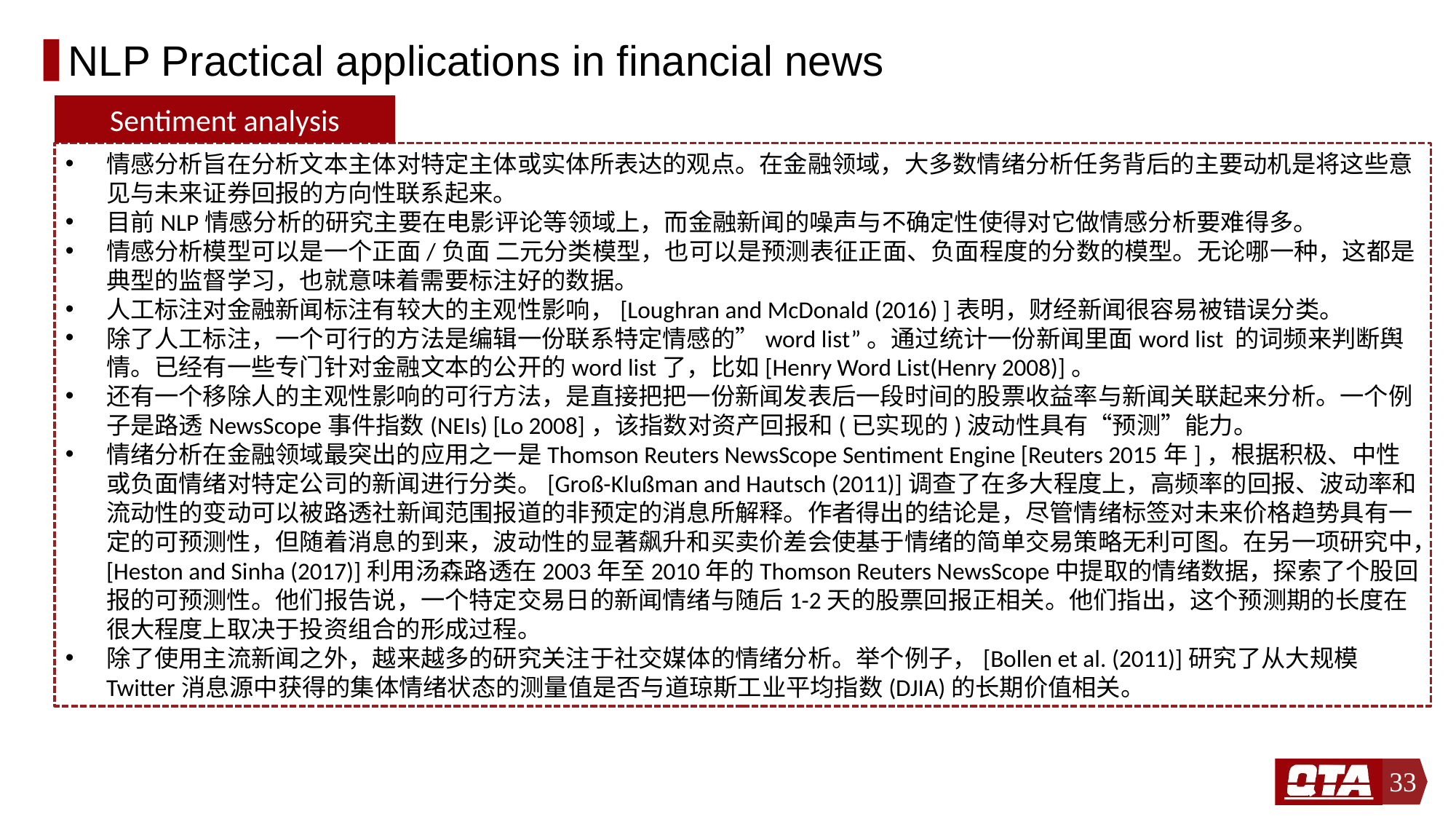

# NLP Practical applications in financial news
Sentiment analysis
情感分析旨在分析文本主体对特定主体或实体所表达的观点。在金融领域，大多数情绪分析任务背后的主要动机是将这些意见与未来证券回报的方向性联系起来。
目前NLP情感分析的研究主要在电影评论等领域上，而金融新闻的噪声与不确定性使得对它做情感分析要难得多。
情感分析模型可以是一个正面/负面 二元分类模型，也可以是预测表征正面、负面程度的分数的模型。无论哪一种，这都是典型的监督学习，也就意味着需要标注好的数据。
人工标注对金融新闻标注有较大的主观性影响，[Loughran and McDonald (2016) ]表明，财经新闻很容易被错误分类。
除了人工标注，一个可行的方法是编辑一份联系特定情感的”word list”。通过统计一份新闻里面word list 的词频来判断舆情。已经有一些专门针对金融文本的公开的word list了，比如[Henry Word List(Henry 2008)]。
还有一个移除人的主观性影响的可行方法，是直接把把一份新闻发表后一段时间的股票收益率与新闻关联起来分析。一个例子是路透NewsScope事件指数(NEIs) [Lo 2008]，该指数对资产回报和(已实现的)波动性具有“预测”能力。
情绪分析在金融领域最突出的应用之一是Thomson Reuters NewsScope Sentiment Engine [Reuters 2015年]，根据积极、中性或负面情绪对特定公司的新闻进行分类。[Groß-Klußman and Hautsch (2011)]调查了在多大程度上，高频率的回报、波动率和流动性的变动可以被路透社新闻范围报道的非预定的消息所解释。作者得出的结论是，尽管情绪标签对未来价格趋势具有一定的可预测性，但随着消息的到来，波动性的显著飙升和买卖价差会使基于情绪的简单交易策略无利可图。在另一项研究中，[Heston and Sinha (2017)]利用汤森路透在2003年至2010年的Thomson Reuters NewsScope中提取的情绪数据，探索了个股回报的可预测性。他们报告说，一个特定交易日的新闻情绪与随后1-2天的股票回报正相关。他们指出，这个预测期的长度在很大程度上取决于投资组合的形成过程。
除了使用主流新闻之外，越来越多的研究关注于社交媒体的情绪分析。举个例子，[Bollen et al. (2011)]研究了从大规模Twitter消息源中获得的集体情绪状态的测量值是否与道琼斯工业平均指数(DJIA)的长期价值相关。
33